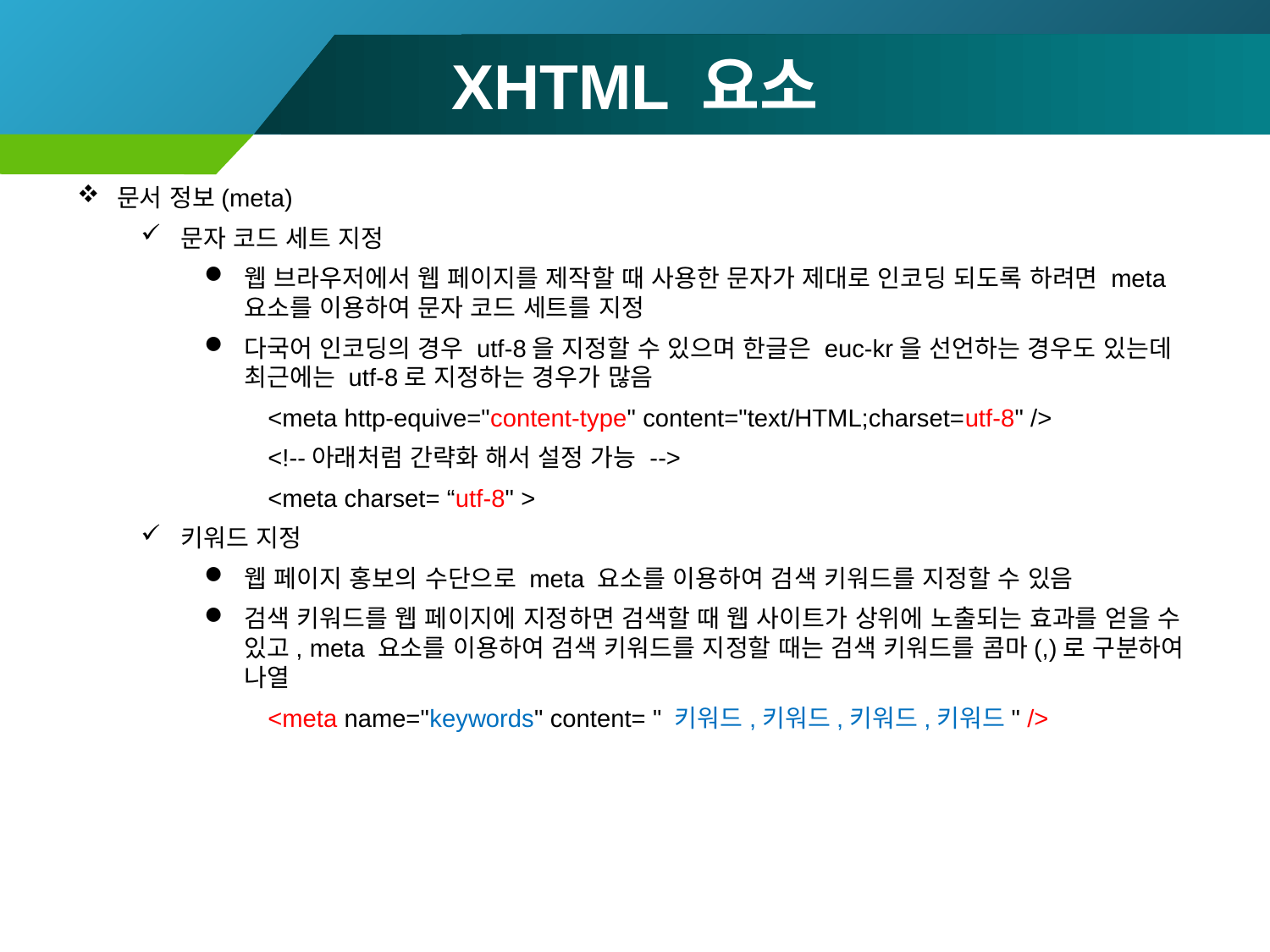

# XHTML 요소
문서 정보(meta)
문자 코드 세트 지정
웹 브라우저에서 웹 페이지를 제작할 때 사용한 문자가 제대로 인코딩 되도록 하려면 meta 요소를 이용하여 문자 코드 세트를 지정
다국어 인코딩의 경우 utf-8을 지정할 수 있으며 한글은 euc-kr을 선언하는 경우도 있는데 최근에는 utf-8로 지정하는 경우가 많음
<meta http-equive="content-type" content="text/HTML;charset=utf-8" />
<!--아래처럼 간략화 해서 설정 가능 -->
<meta charset= “utf-8" >
키워드 지정
웹 페이지 홍보의 수단으로 meta 요소를 이용하여 검색 키워드를 지정할 수 있음
검색 키워드를 웹 페이지에 지정하면 검색할 때 웹 사이트가 상위에 노출되는 효과를 얻을 수 있고, meta 요소를 이용하여 검색 키워드를 지정할 때는 검색 키워드를 콤마(,)로 구분하여 나열
<meta name="keywords" content= " 키워드,키워드,키워드,키워드" />
24